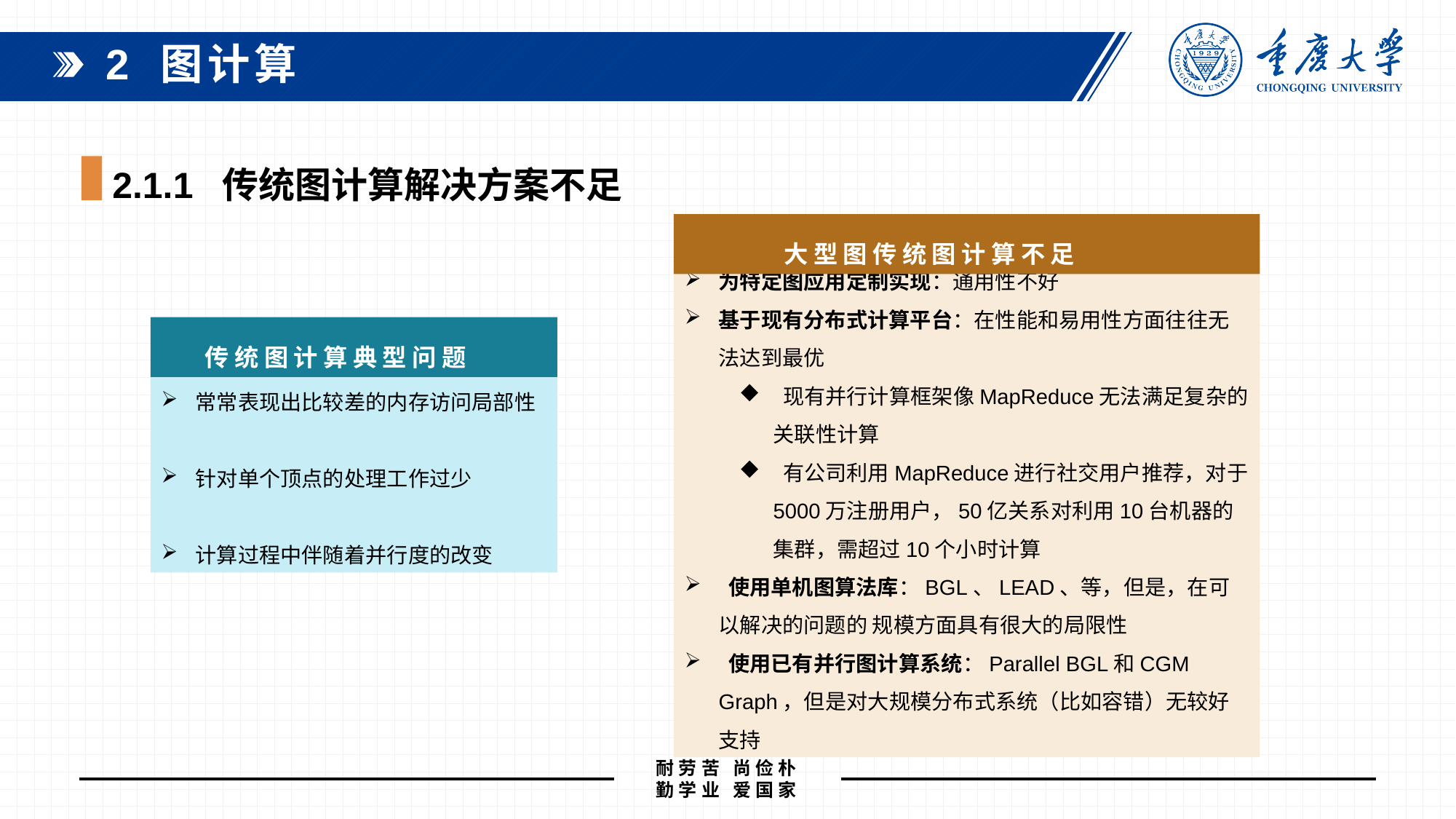

2 图计算

2.1.1  传统图计算解决方案不足
               大 型 图 传 统 图 计 算 不 足
为特定图应用定制实现：通用性不好
基于现有分布式计算平台：在性能和易用性方面往往无法达到最优
 现有并行计算框架像MapReduce无法满足复杂的关联性计算
 有公司利用MapReduce进行社交用户推荐，对于5000万注册用户，50亿关系对利用10台机器的集群，需超过10个小时计算
 使用单机图算法库：BGL、LEAD、等，但是，在可以解决的问题的 规模方面具有很大的局限性
 使用已有并行图计算系统：Parallel BGL和CGM Graph，但是对大规模分布式系统（比如容错）无较好支持
      传 统 图 计 算 典 型 问 题
常常表现出比较差的内存访问局部性

针对单个顶点的处理工作过少

计算过程中伴随着并行度的改变